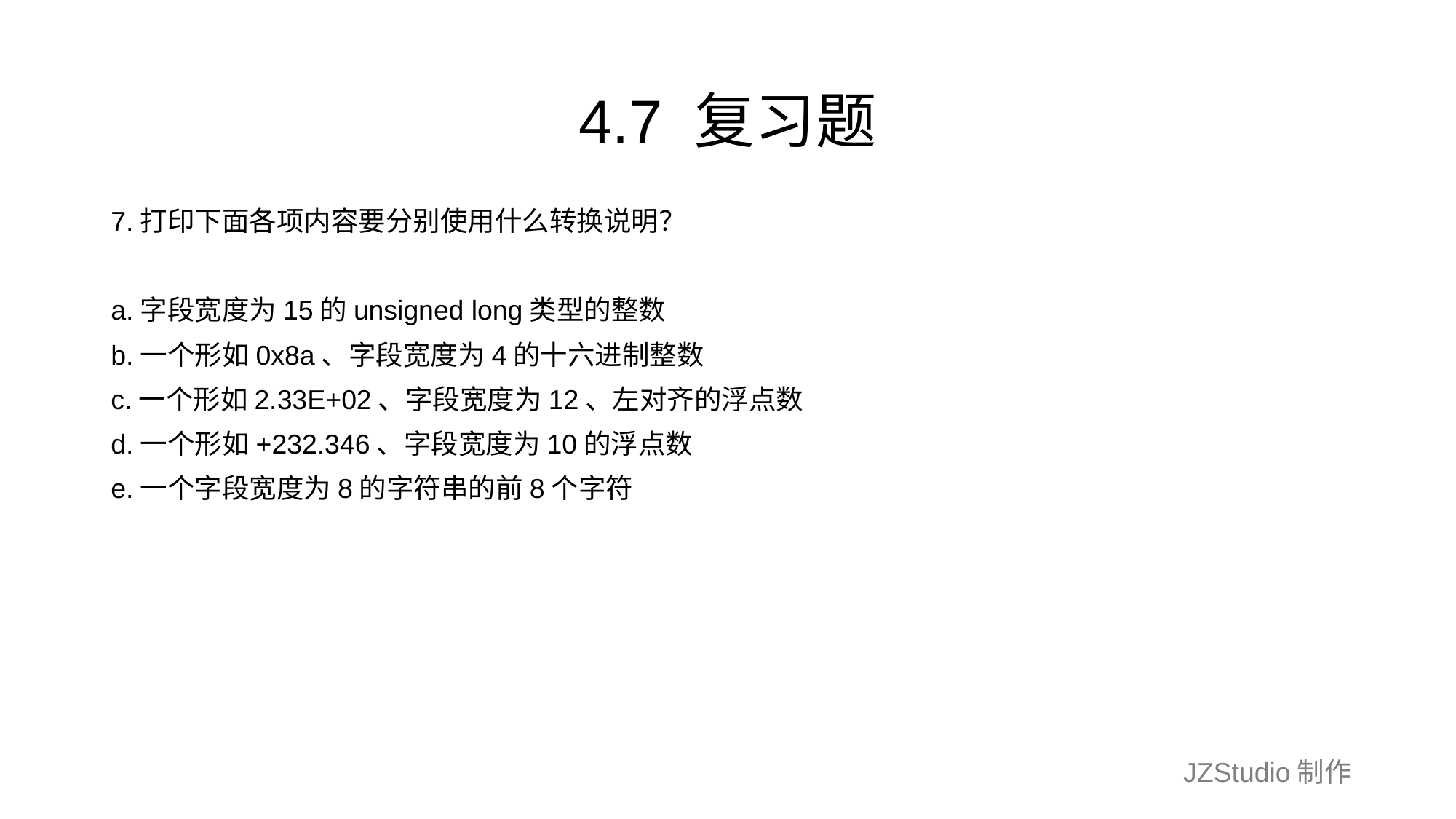

# 4.7 复习题
7.打印下面各项内容要分别使用什么转换说明？

a.字段宽度为15的unsigned long类型的整数
b.一个形如0x8a、字段宽度为4的十六进制整数
c.一个形如2.33E+02、字段宽度为12、左对齐的浮点数
d.一个形如+232.346、字段宽度为10的浮点数
e.一个字段宽度为8的字符串的前8个字符